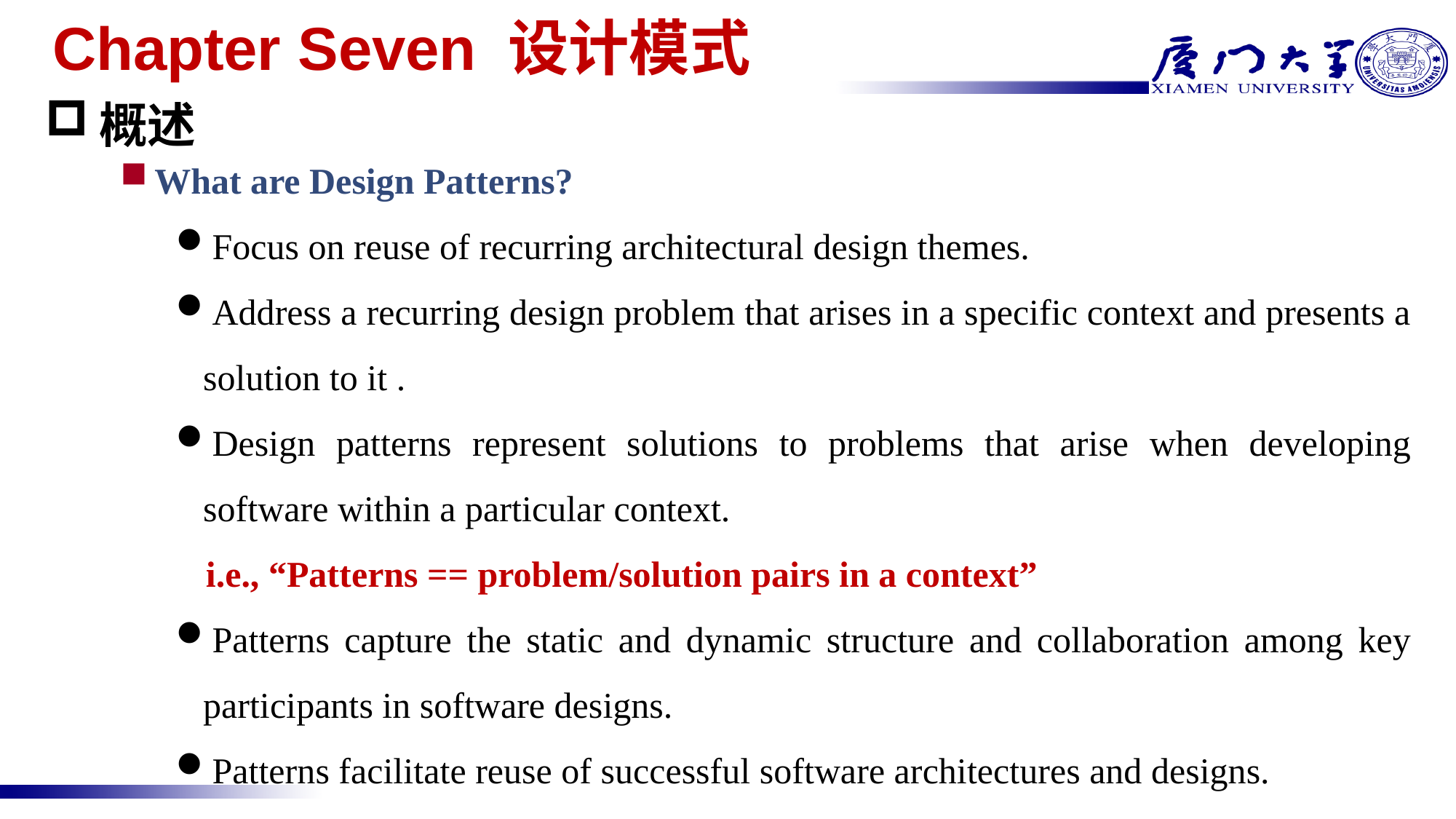

# Chapter Seven 设计模式
概述
What are Design Patterns?
Focus on reuse of recurring architectural design themes.
Address a recurring design problem that arises in a specific context and presents a solution to it .
Design patterns represent solutions to problems that arise when developing software within a particular context.
     i.e., “Patterns == problem/solution pairs in a context”
Patterns capture the static and dynamic structure and collaboration among key participants in software designs.
Patterns facilitate reuse of successful software architectures and designs.